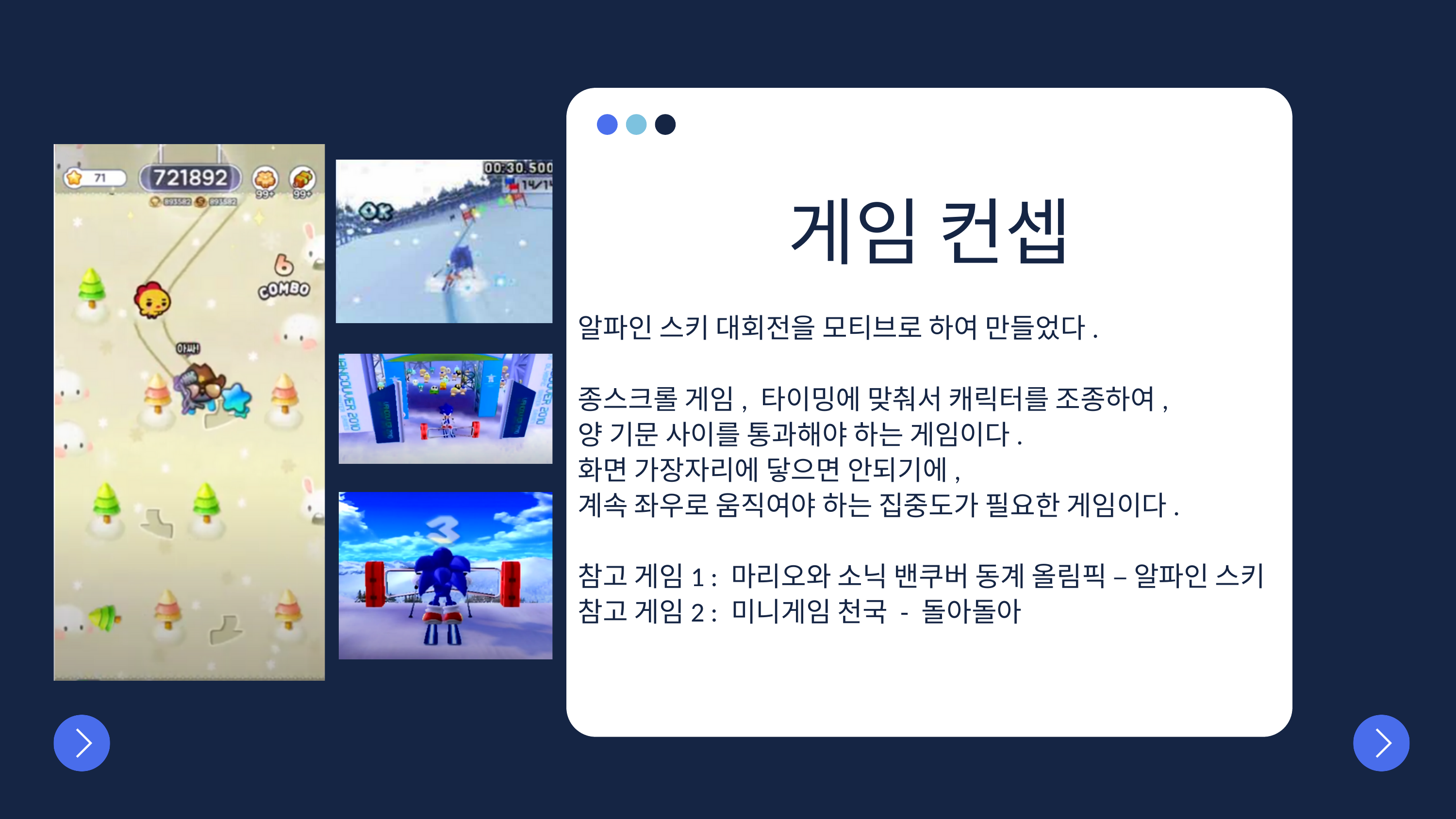

게임 컨셉
알파인 스키 대회전을 모티브로 하여 만들었다.

종스크롤 게임, 타이밍에 맞춰서 캐릭터를 조종하여,
양 기문 사이를 통과해야 하는 게임이다.
화면 가장자리에 닿으면 안되기에,
계속 좌우로 움직여야 하는 집중도가 필요한 게임이다.

참고 게임1 : 마리오와 소닉 밴쿠버 동계 올림픽 – 알파인 스키
참고 게임2 : 미니게임 천국 - 돌아돌아